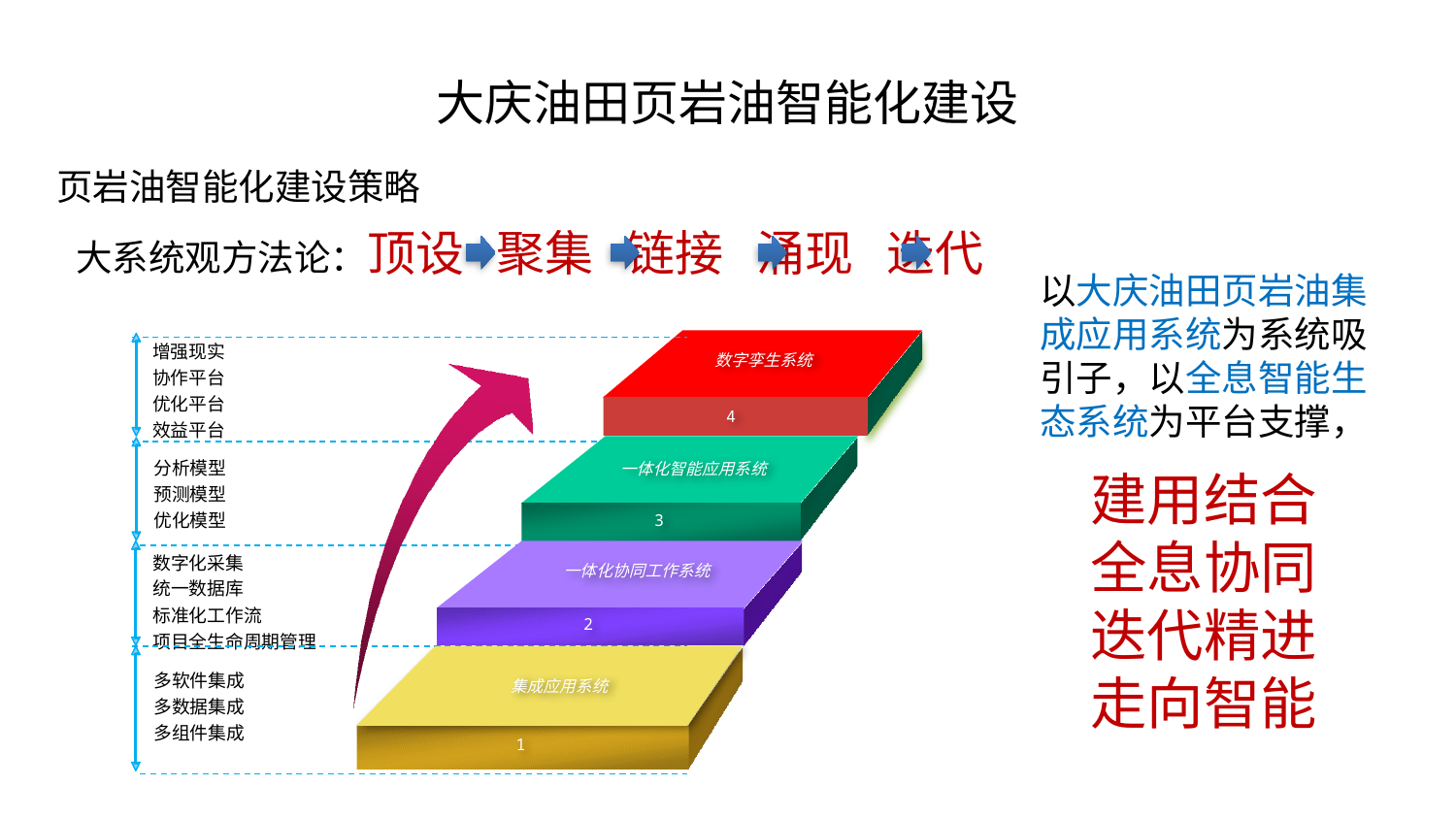

大庆油田页岩油智能化建设
页岩油智能化建设策略
大系统观方法论：顶设   聚集   链接   涌现   迭代

以大庆油田页岩油集成应用系统为系统吸引子，以全息智能生态系统为平台支撑，

建用结合
全息协同
迭代精进
走向智能

增强现实
协作平台
优化平台
效益平台
数字孪生系统

4

分析模型
预测模型
优化模型
一体化智能应用系统

3

数字化采集
统一数据库
标准化工作流
项目全生命周期管理
一体化协同工作系统

2

多软件集成
多数据集成
多组件集成
集成应用系统

1